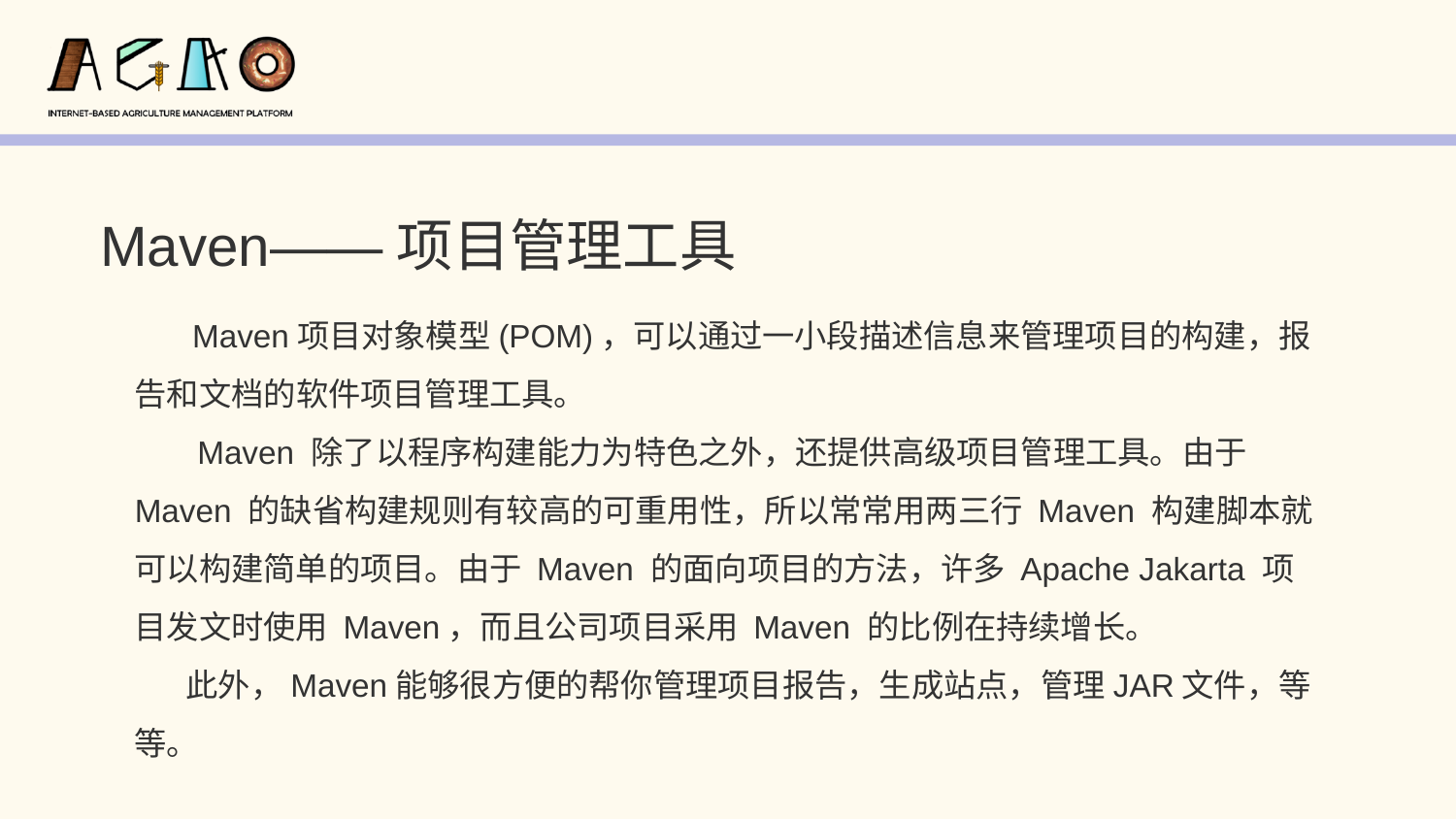

Maven——项目管理工具
       Maven项目对象模型(POM)，可以通过一小段描述信息来管理项目的构建，报告和文档的软件项目管理工具。
       Maven 除了以程序构建能力为特色之外，还提供高级项目管理工具。由于 Maven 的缺省构建规则有较高的可重用性，所以常常用两三行 Maven 构建脚本就可以构建简单的项目。由于 Maven 的面向项目的方法，许多 Apache Jakarta 项目发文时使用 Maven，而且公司项目采用 Maven 的比例在持续增长。
      此外，Maven能够很方便的帮你管理项目报告，生成站点，管理JAR文件，等等。